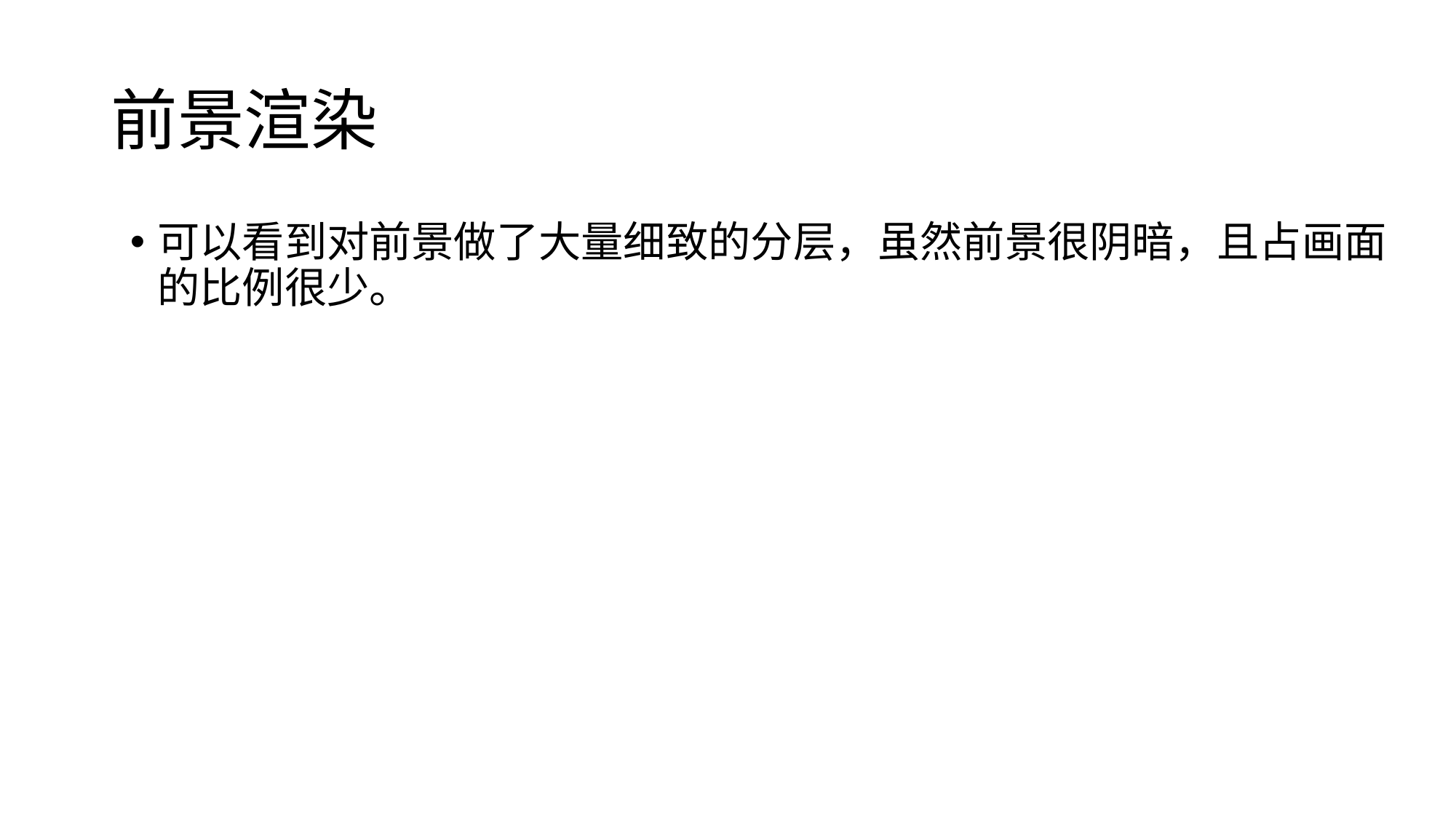

# 前景渲染
可以看到对前景做了大量细致的分层，虽然前景很阴暗，且占画面的比例很少。